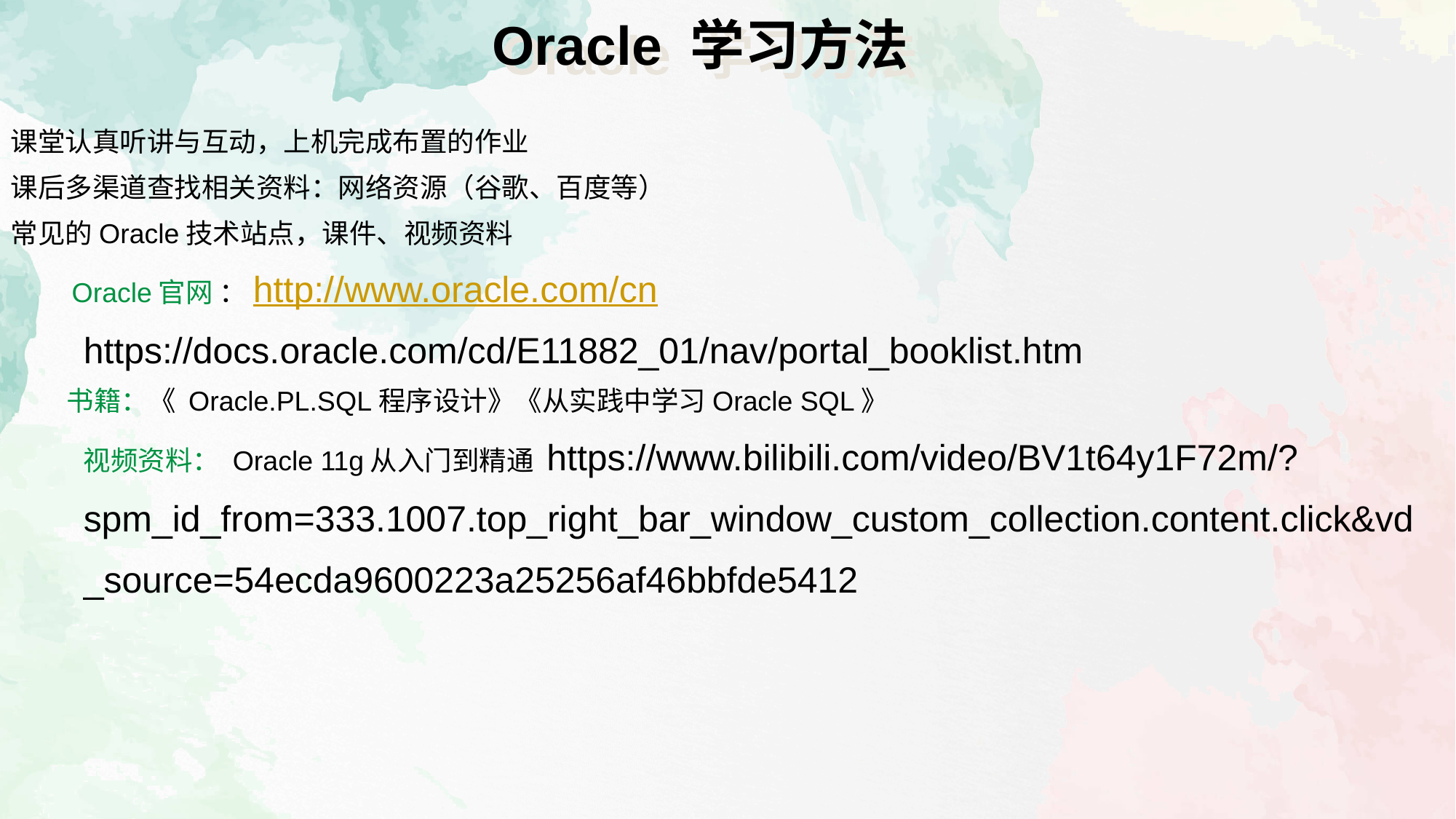

6
Oracle 学习方法
课堂认真听讲与互动，上机完成布置的作业
课后多渠道查找相关资料：网络资源（谷歌、百度等）
常见的Oracle技术站点，课件、视频资料
        Oracle官网 ：http://www.oracle.com/cn
	https://docs.oracle.com/cd/E11882_01/nav/portal_booklist.htm
        书籍：《 Oracle.PL.SQL程序设计》《从实践中学习Oracle SQL》
	视频资料： Oracle 11g从入门到精通 https://www.bilibili.com/video/BV1t64y1F72m/?spm_id_from=333.1007.top_right_bar_window_custom_collection.content.click&vd_source=54ecda9600223a25256af46bbfde5412